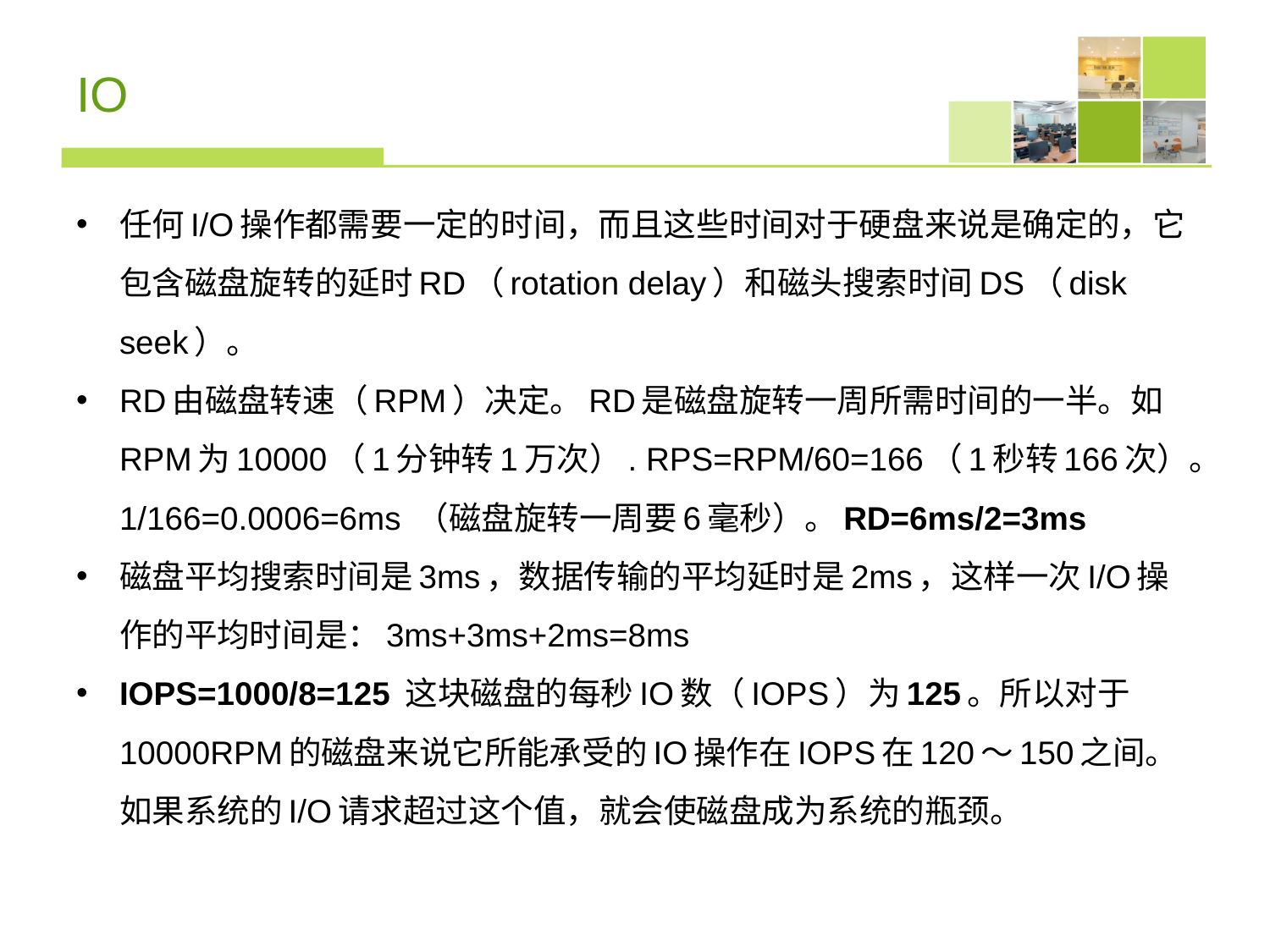

# IO
任何I/O操作都需要一定的时间，而且这些时间对于硬盘来说是确定的，它包含磁盘旋转的延时RD（rotation delay）和磁头搜索时间DS（disk seek）。
RD由磁盘转速（RPM）决定。RD是磁盘旋转一周所需时间的一半。如RPM为10000（1分钟转1万次）. RPS=RPM/60=166（1秒转166次）。1/166=0.0006=6ms （磁盘旋转一周要6毫秒）。RD=6ms/2=3ms
磁盘平均搜索时间是3ms，数据传输的平均延时是2ms，这样一次I/O操作的平均时间是：3ms+3ms+2ms=8ms
IOPS=1000/8=125 这块磁盘的每秒IO数（IOPS）为125。所以对于10000RPM的磁盘来说它所能承受的IO操作在IOPS在120～150之间。如果系统的I/O请求超过这个值，就会使磁盘成为系统的瓶颈。